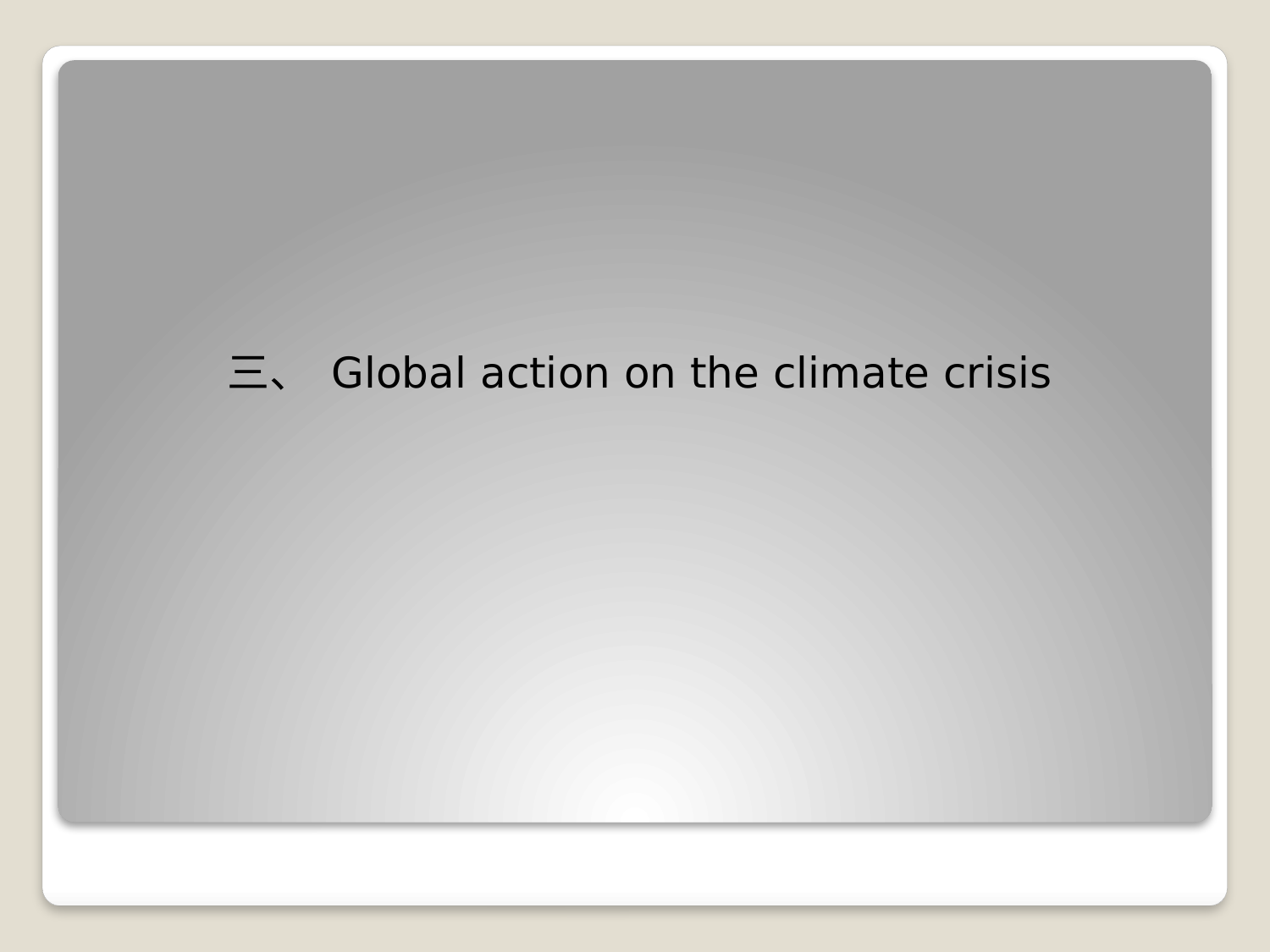

三、 Global action on the climate crisis